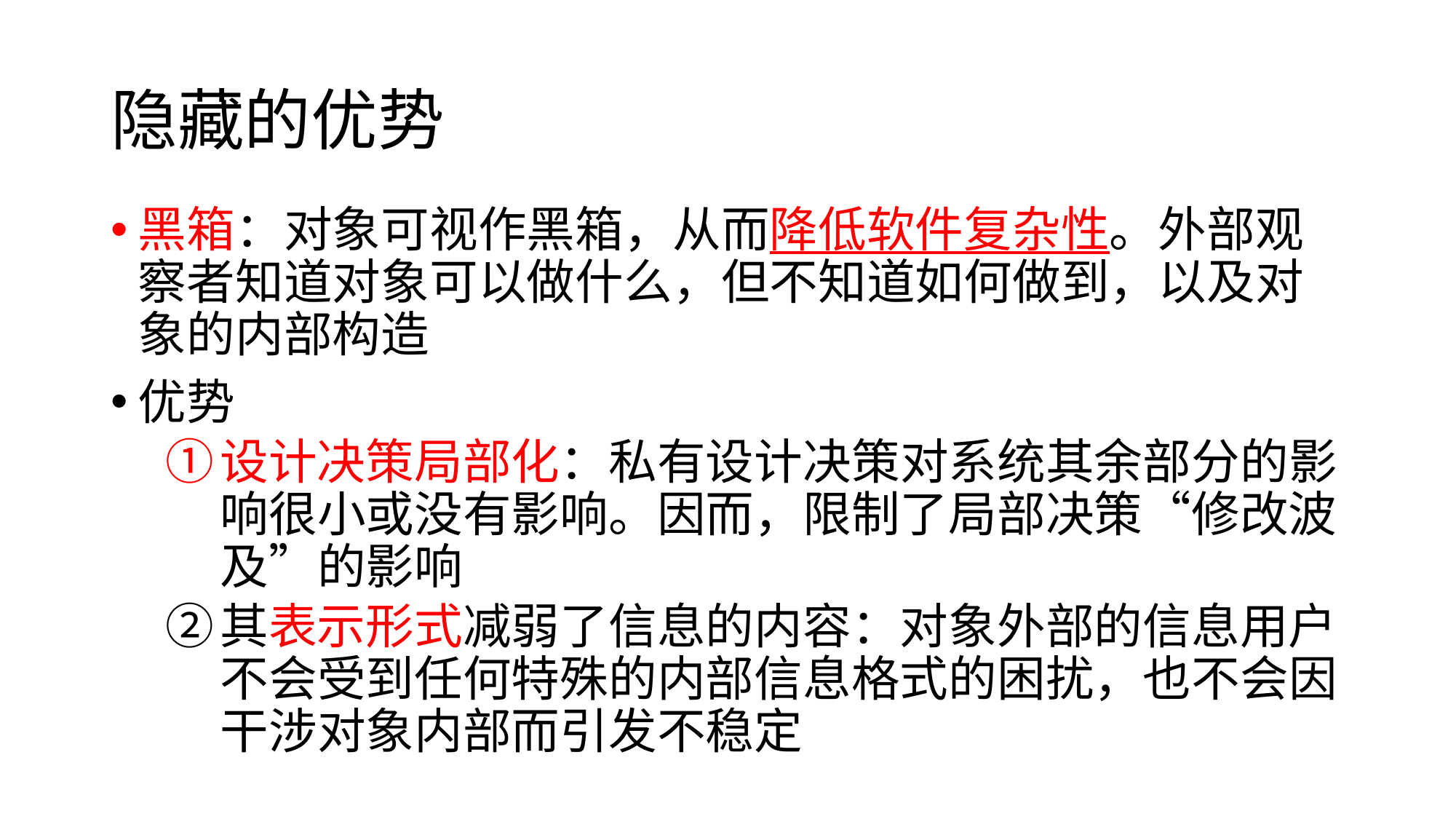

# 隐藏的优势
黑箱：对象可视作黑箱，从而降低软件复杂性。外部观察者知道对象可以做什么，但不知道如何做到，以及对象的内部构造
优势
设计决策局部化：私有设计决策对系统其余部分的影响很小或没有影响。因而，限制了局部决策“修改波及”的影响
其表示形式减弱了信息的内容：对象外部的信息用户不会受到任何特殊的内部信息格式的困扰，也不会因干涉对象内部而引发不稳定